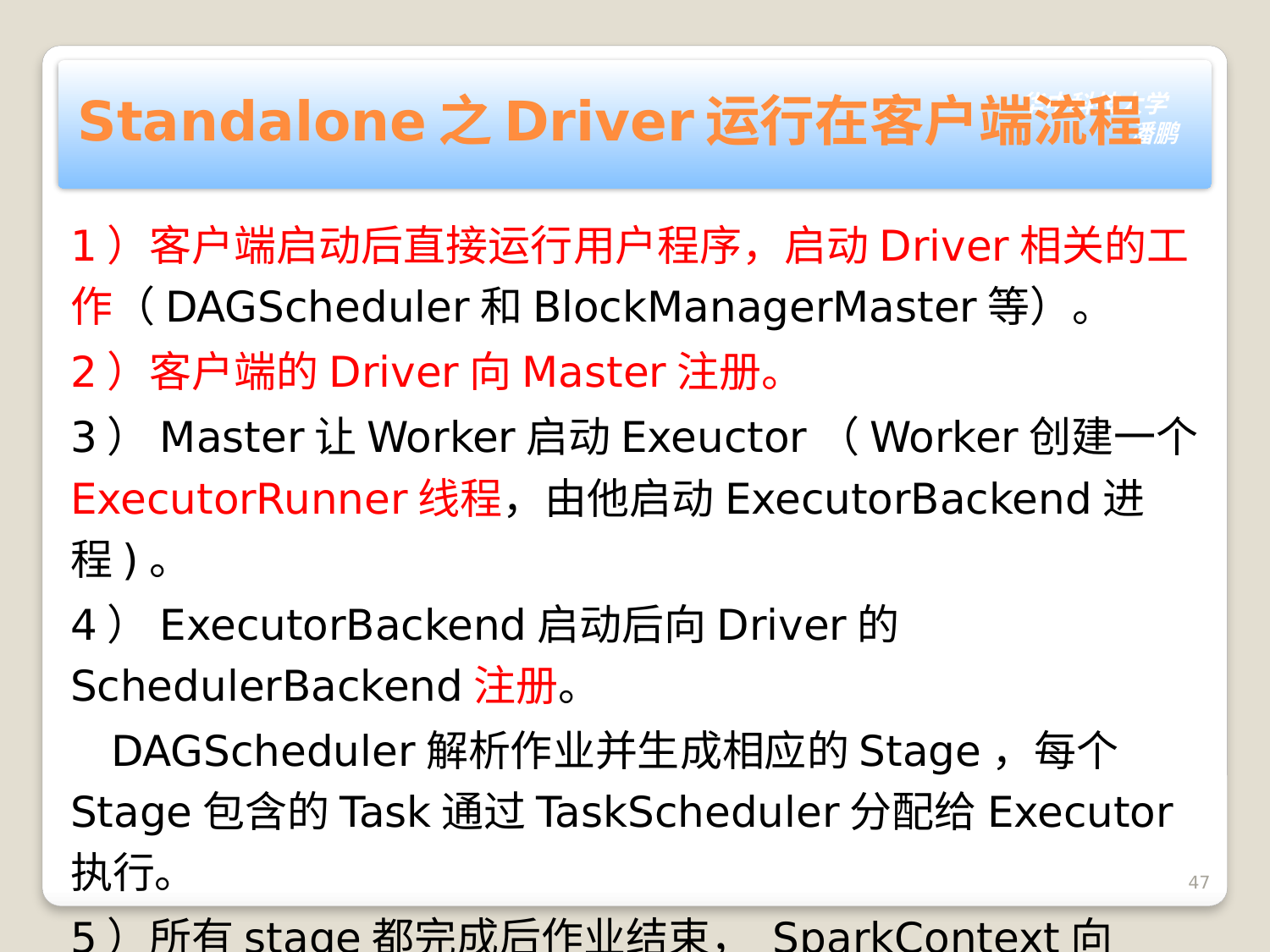

# Standalone之Driver运行在客户端流程
1）客户端启动后直接运行用户程序，启动Driver相关的工作（DAGScheduler和BlockManagerMaster等）。
2）客户端的Driver向Master注册。
3）Master让Worker启动Exeuctor（Worker创建一个ExecutorRunner线程，由他启动ExecutorBackend进程)。
4）ExecutorBackend启动后向Driver的SchedulerBackend注册。
   DAGScheduler解析作业并生成相应的Stage，每个Stage包含的Task通过TaskScheduler分配给Executor执行。
5）所有stage都完成后作业结束， SparkContext向Master注销，释放资源。

47